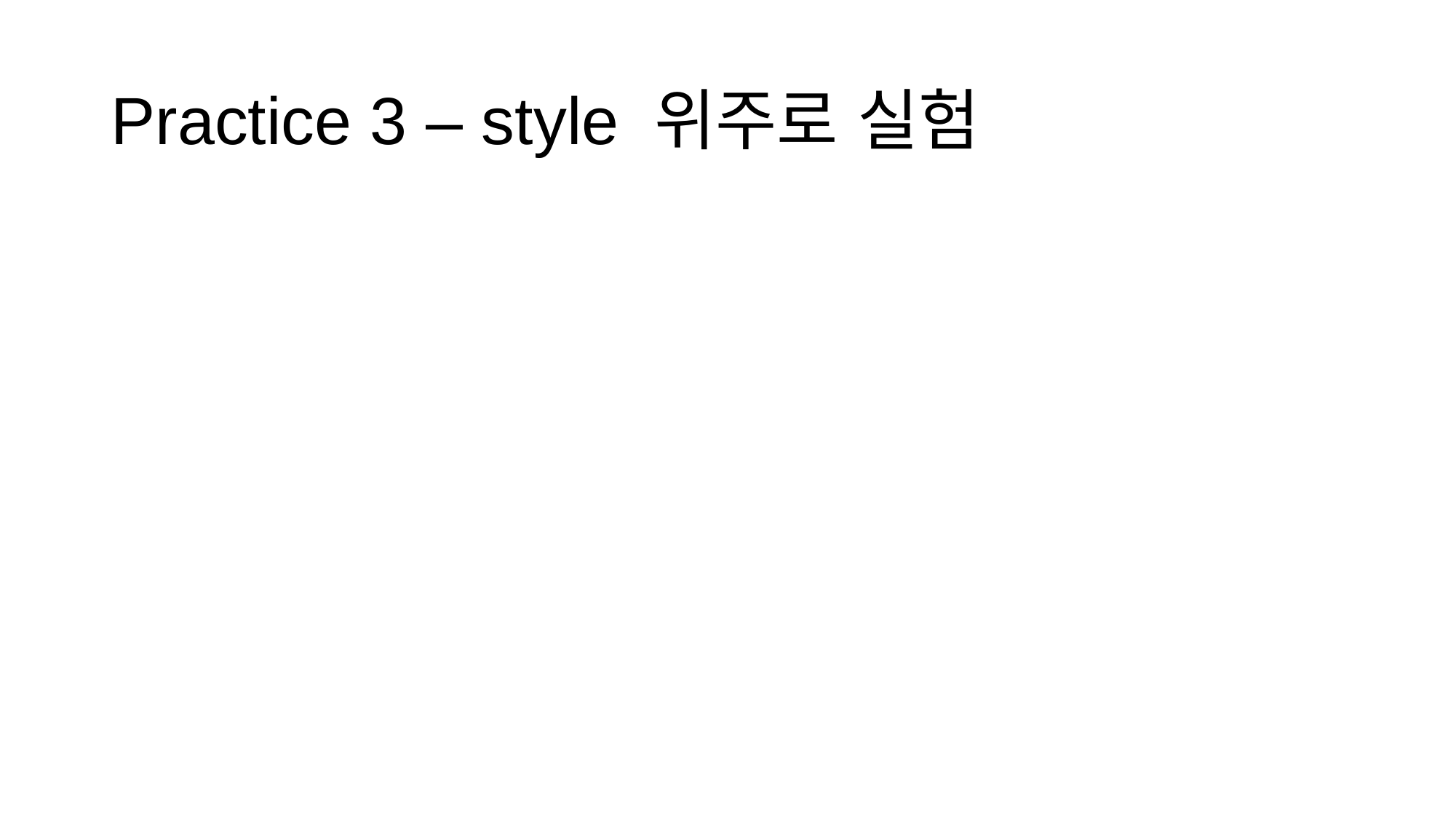

# Practice 3 – style 위주로 실험